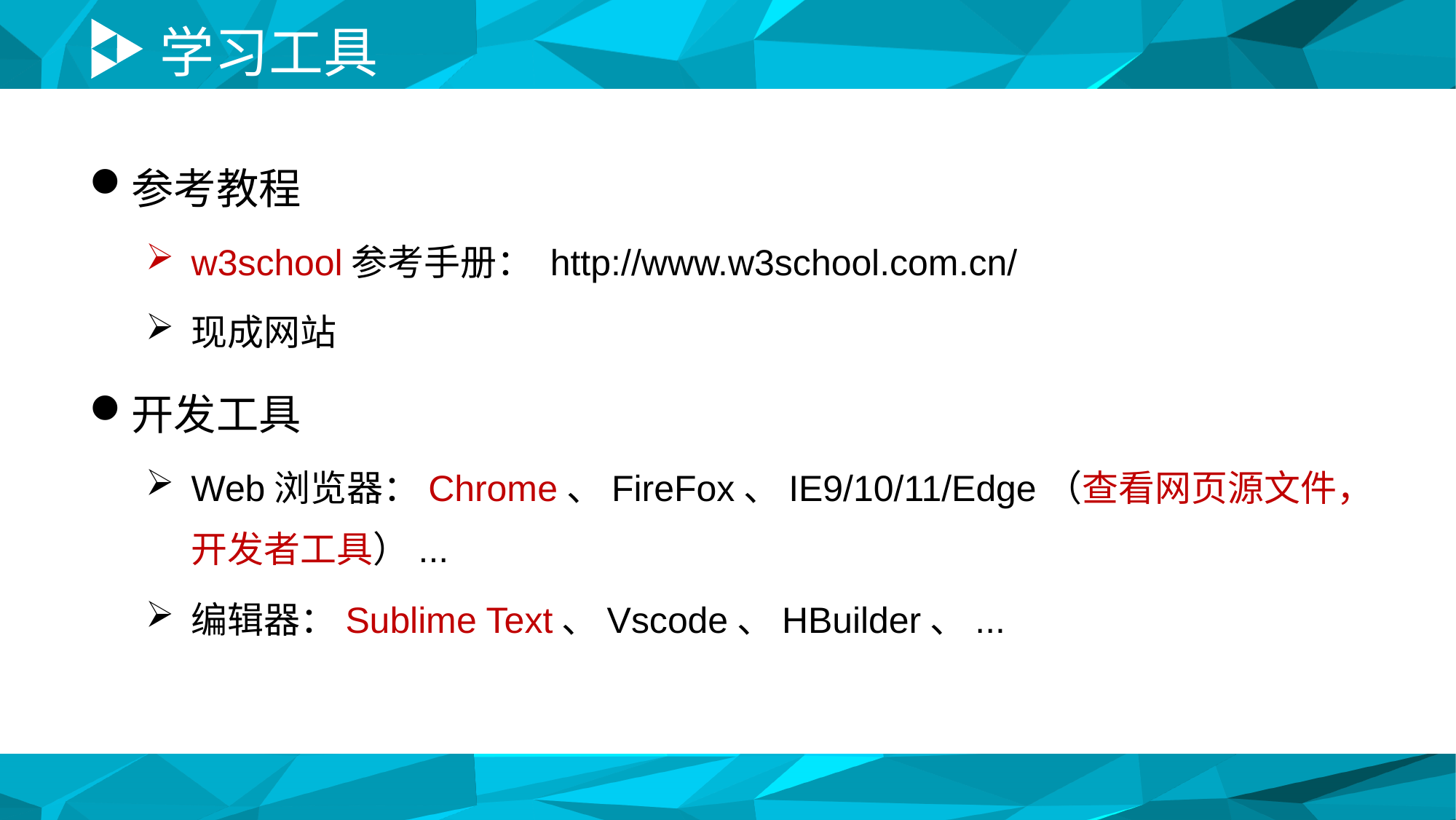

# 学习工具
参考教程
w3school参考手册： http://www.w3school.com.cn/
现成网站
开发工具
Web浏览器：Chrome、FireFox、IE9/10/11/Edge（查看网页源文件，开发者工具）...
编辑器：Sublime Text、Vscode、HBuilder、...